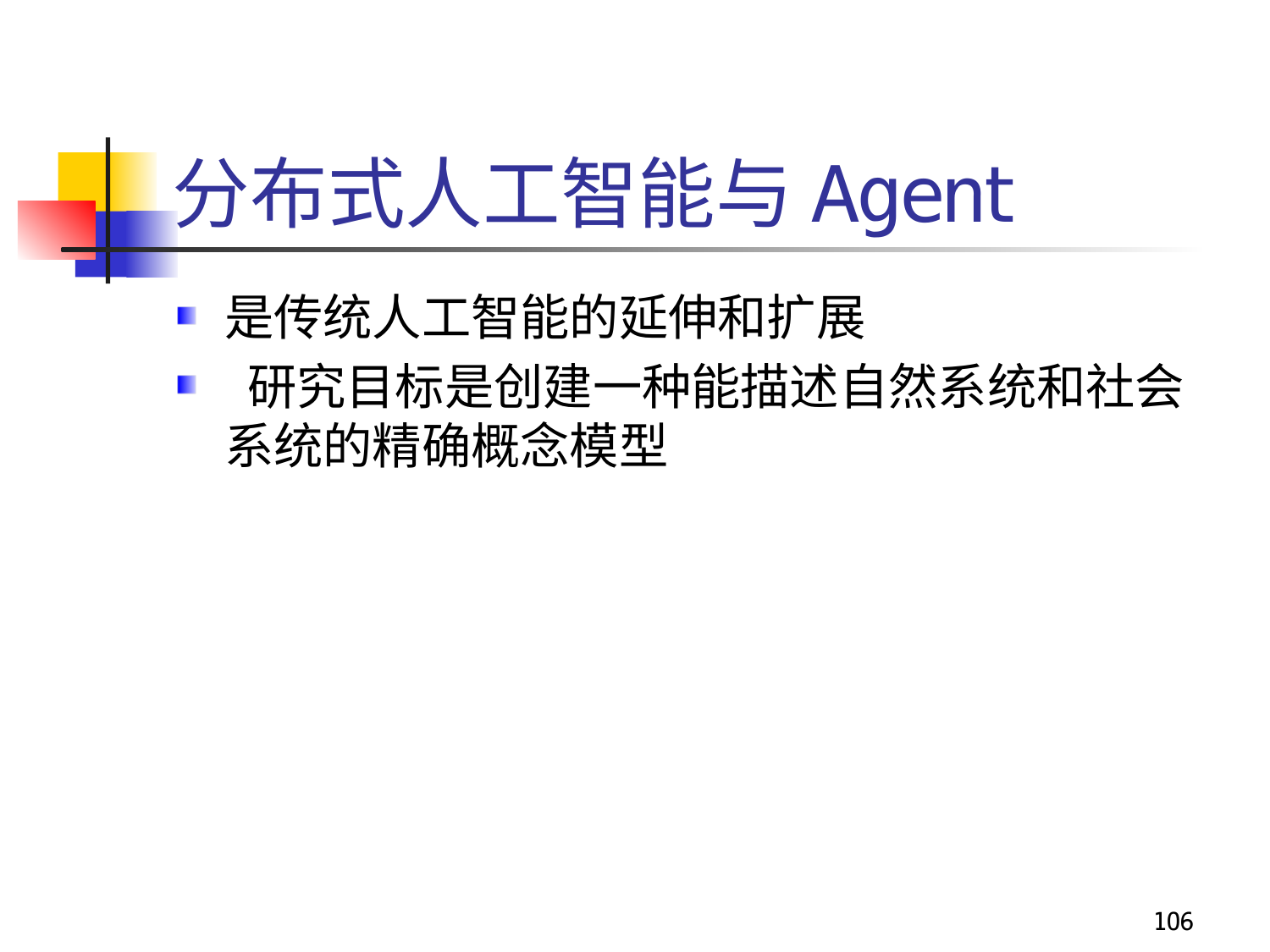

# 分布式人工智能与Agent
是传统人工智能的延伸和扩展
 研究目标是创建一种能描述自然系统和社会系统的精确概念模型
106